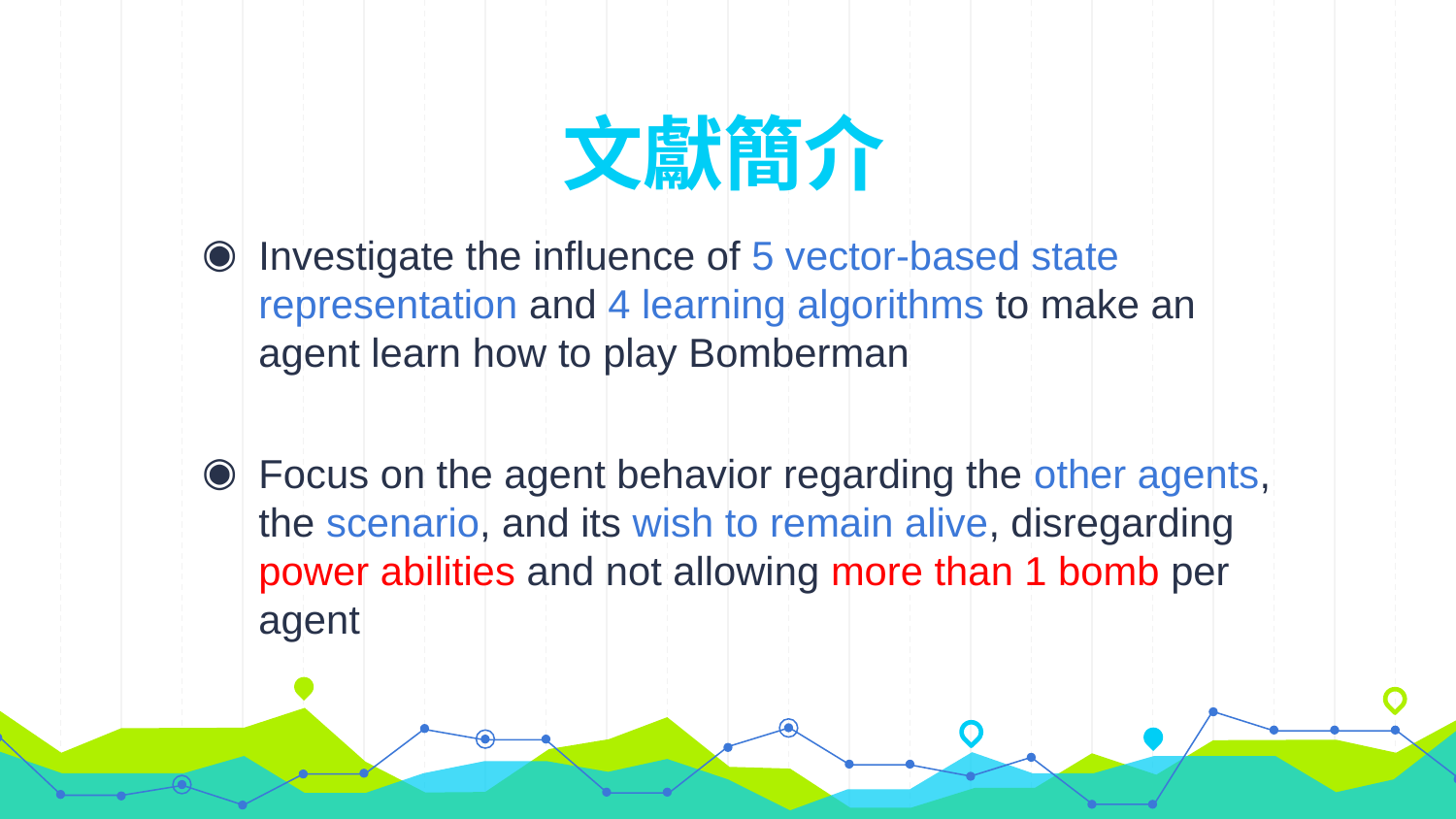

# 文獻簡介
Investigate the influence of 5 vector-based state representation and 4 learning algorithms to make an agent learn how to play Bomberman

Focus on the agent behavior regarding the other agents, the scenario, and its wish to remain alive, disregarding power abilities and not allowing more than 1 bomb per agent